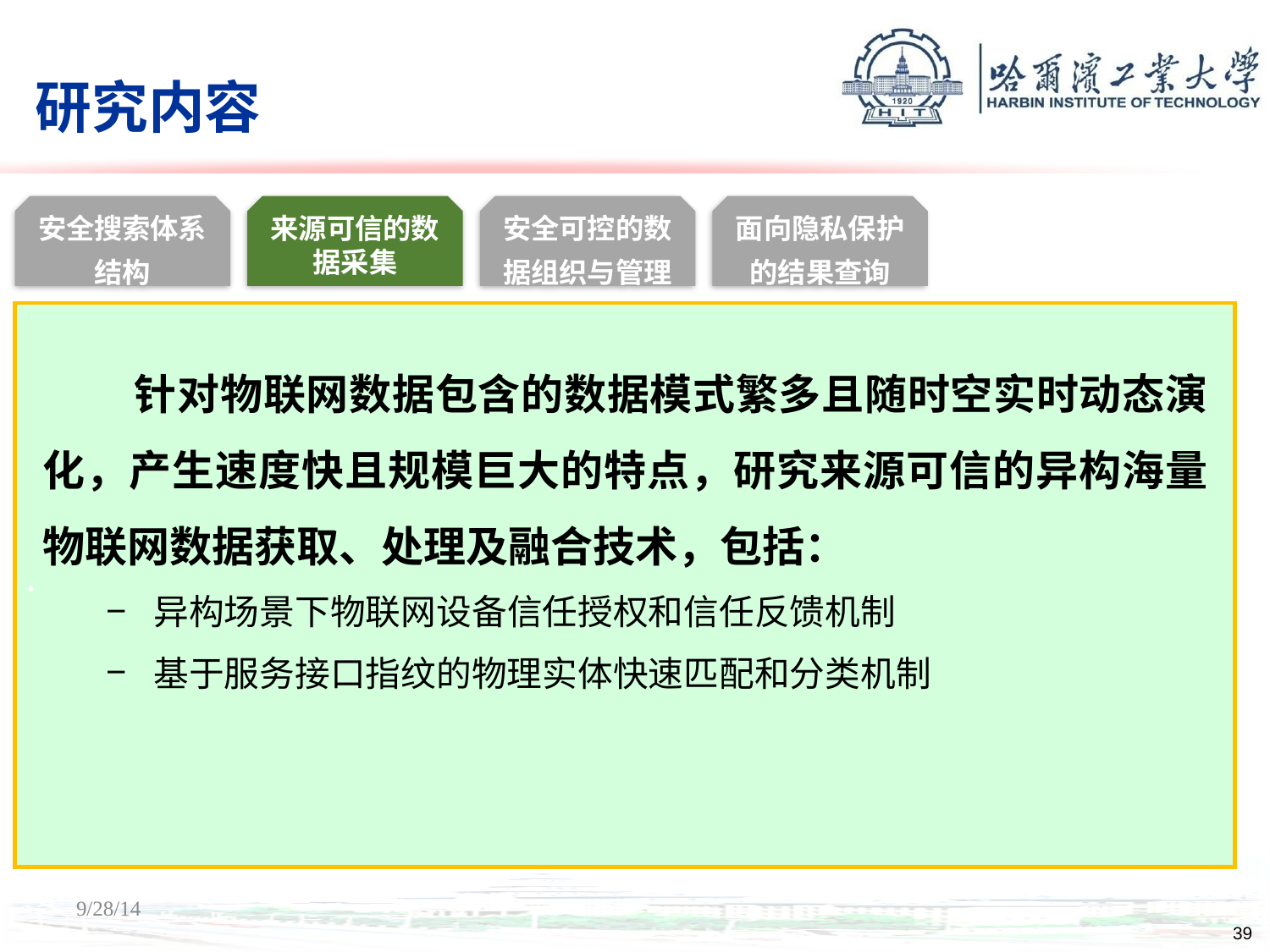

# 研究内容
安全搜索体系结构
来源可信的数据采集
安全可控的数据组织与管理
面向隐私保护的结果查询

        针对物联网数据包含的数据模式繁多且随时空实时动态演化，产生速度快且规模巨大的特点，研究来源可信的异构海量物联网数据获取、处理及融合技术，包括：
异构场景下物联网设备信任授权和信任反馈机制
基于服务接口指纹的物理实体快速匹配和分类机制
9/28/14